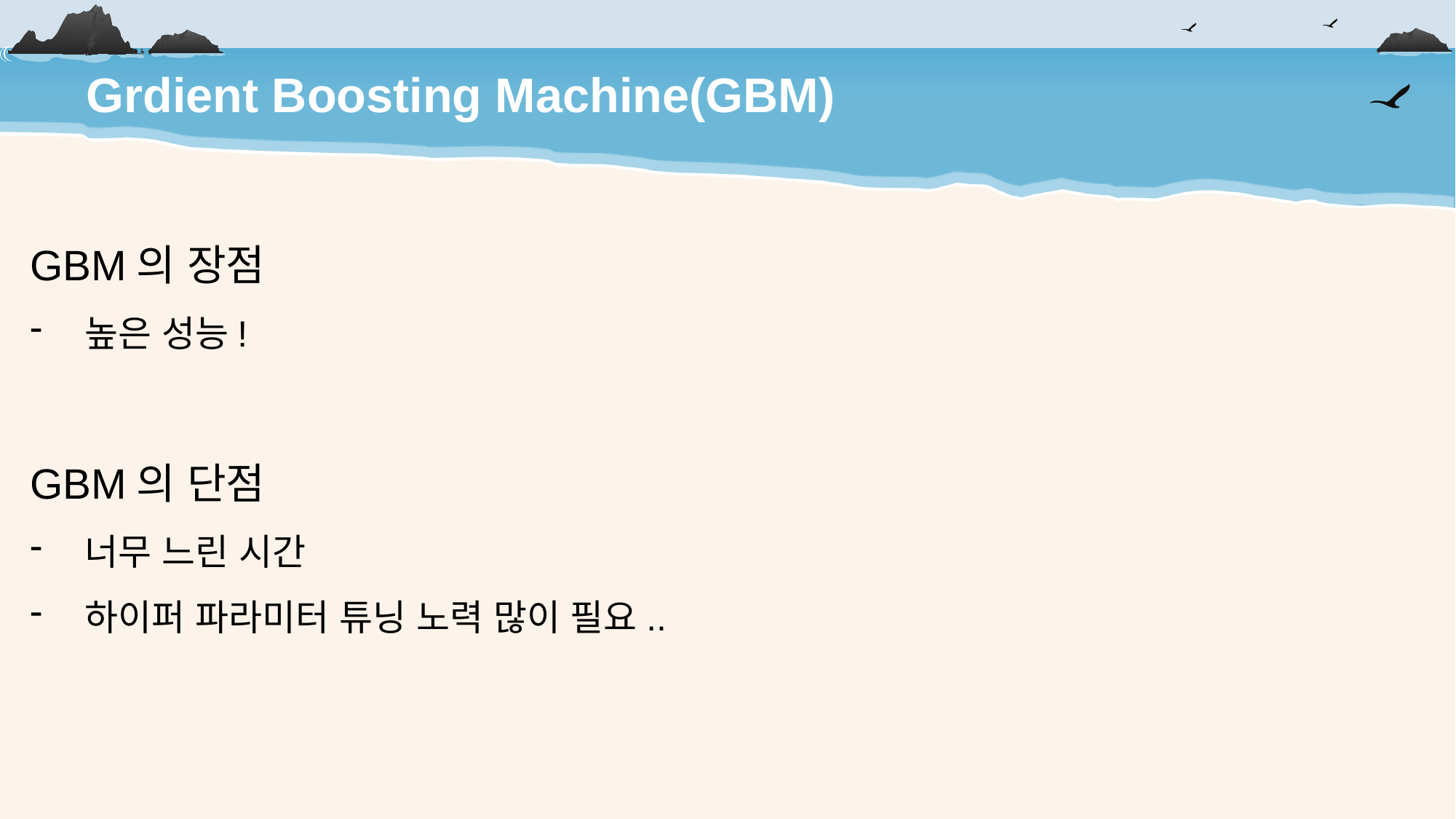

Grdient Boosting Machine(GBM)
GBM의 장점
높은 성능!

GBM의 단점
너무 느린 시간
하이퍼 파라미터 튜닝 노력 많이 필요..